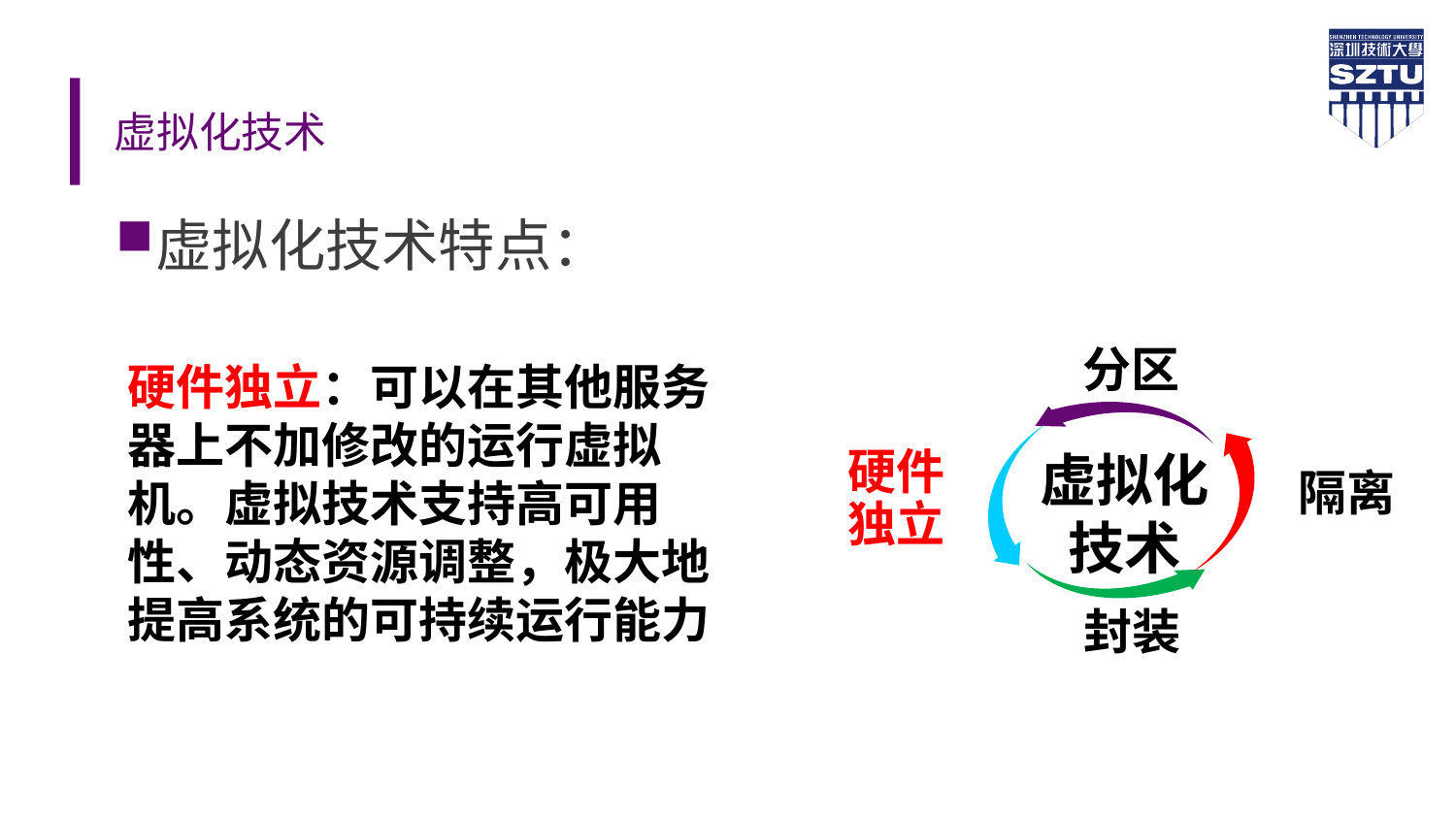

# 虚拟化技术
虚拟化技术特点：

分区
硬件独立：可以在其他服务器上不加修改的运行虚拟机。虚拟技术支持高可用性、动态资源调整，极大地提高系统的可持续运行能力

虚拟化
技术
硬件独立

隔离

封装